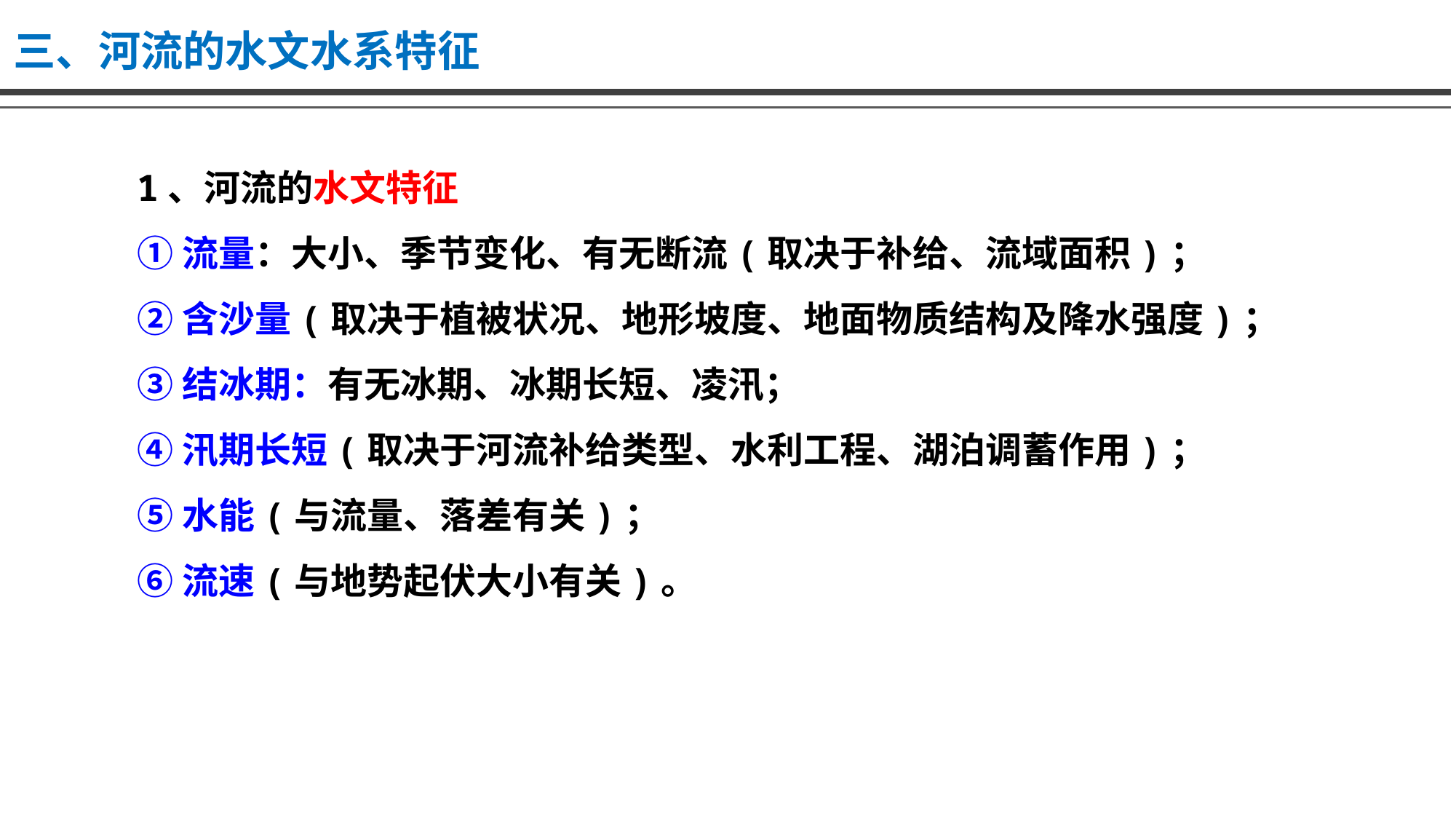

三、河流的水文水系特征
1、河流的水文特征
①流量：大小、季节变化、有无断流(取决于补给、流域面积)；
②含沙量(取决于植被状况、地形坡度、地面物质结构及降水强度)；
③结冰期：有无冰期、冰期长短、凌汛；
④汛期长短(取决于河流补给类型、水利工程、湖泊调蓄作用)；
⑤水能(与流量、落差有关)；
⑥流速(与地势起伏大小有关)。